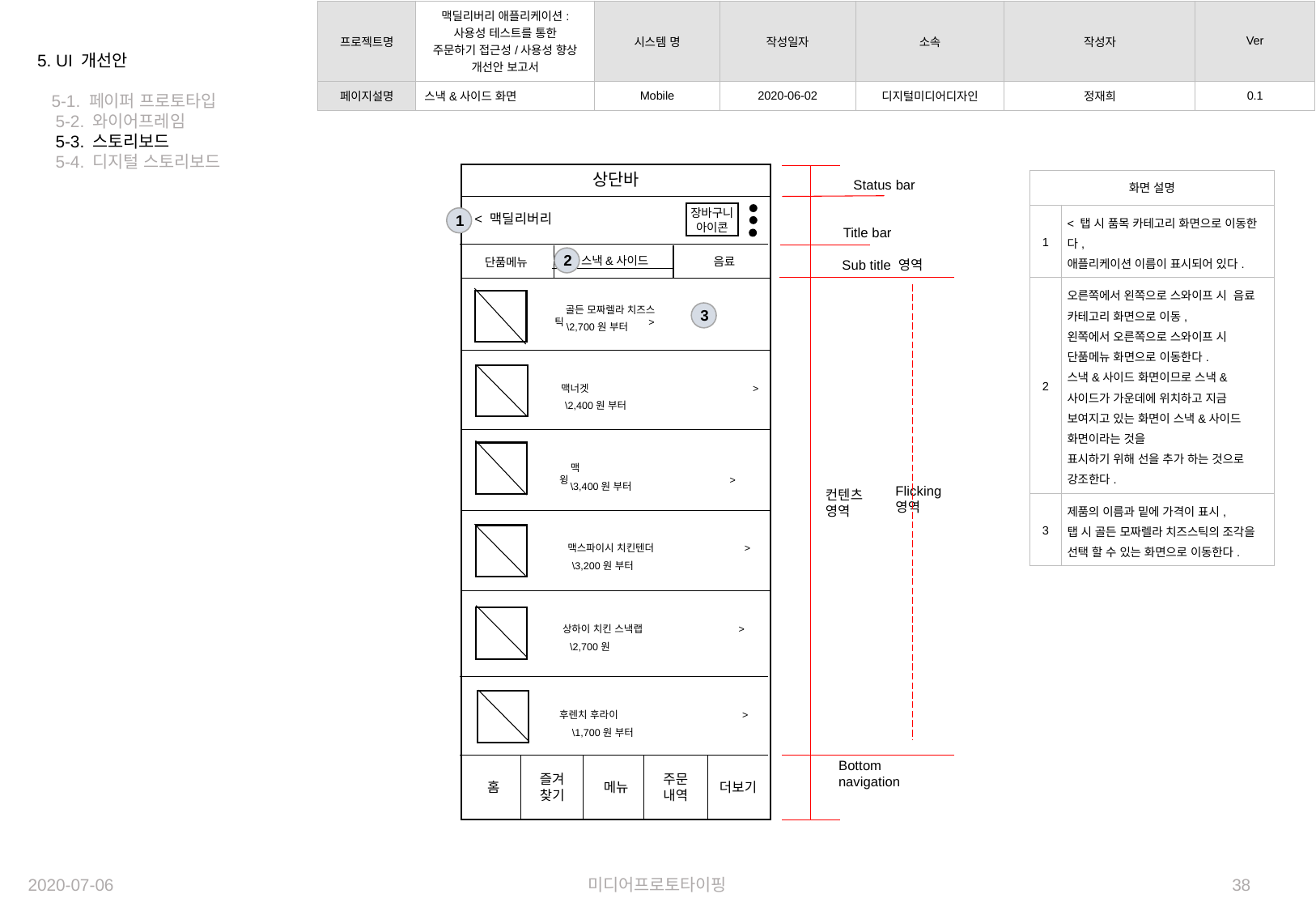

| 프로젝트명 | 맥딜리버리 애플리케이션: 사용성 테스트를 통한 주문하기 접근성/사용성 향상 개선안 보고서 | 시스템 명 | 작성일자 | 소속 | 작성자 | Ver |
| --- | --- | --- | --- | --- | --- | --- |
| 페이지설명 | 스낵&사이드 화면 | Mobile | 2020-06-02 | 디지털미디어디자인 | 정재희 | 0.1 |
5. UI 개선안
   5-1. 페이퍼 프로토타입
   5-2. 와이어프레임
   5-3. 스토리보드
   5-4. 디지털 스토리보드
상단바

Status bar
| 화면 설명 |  |
| --- | --- |
| 1 | < 탭 시 품목 카테고리 화면으로 이동한다, 애플리케이션 이름이 표시되어 있다. |
| 2 | 오른쪽에서 왼쪽으로 스와이프 시 음료 카테고리 화면으로 이동, 왼쪽에서 오른쪽으로 스와이프 시 단품메뉴 화면으로 이동한다. 스낵&사이드 화면이므로 스낵&사이드가 가운데에 위치하고 지금 보여지고 있는 화면이 스낵&사이드 화면이라는 것을 표시하기 위해 선을 추가 하는 것으로 강조한다. |
| 3 | 제품의 이름과 밑에 가격이 표시, 탭 시 골든 모짜렐라 치즈스틱의 조각을 선택 할 수 있는 화면으로 이동한다. |
장바구니
아이콘

< 맥딜리버리

1

Title bar

스낵&사이드
2
음료
단품메뉴
Sub title 영역

   골든 모짜렐라 치즈스틱                             >
3
\2,700원 부터

 맥너겟                                                         >
\2,400원 부터

   맥윙                                                        >
\3,400원 부터
Flicking
영역
컨텐츠
영역

  맥스파이시 치킨텐더                               >
\3,200원 부터

상하이 치킨 스낵랩                                 >
\2,700원

후렌치 후라이                                           >
\1,700원 부터
Bottom
navigation
즐겨
찾기
주문
내역
메뉴
더보기
홈